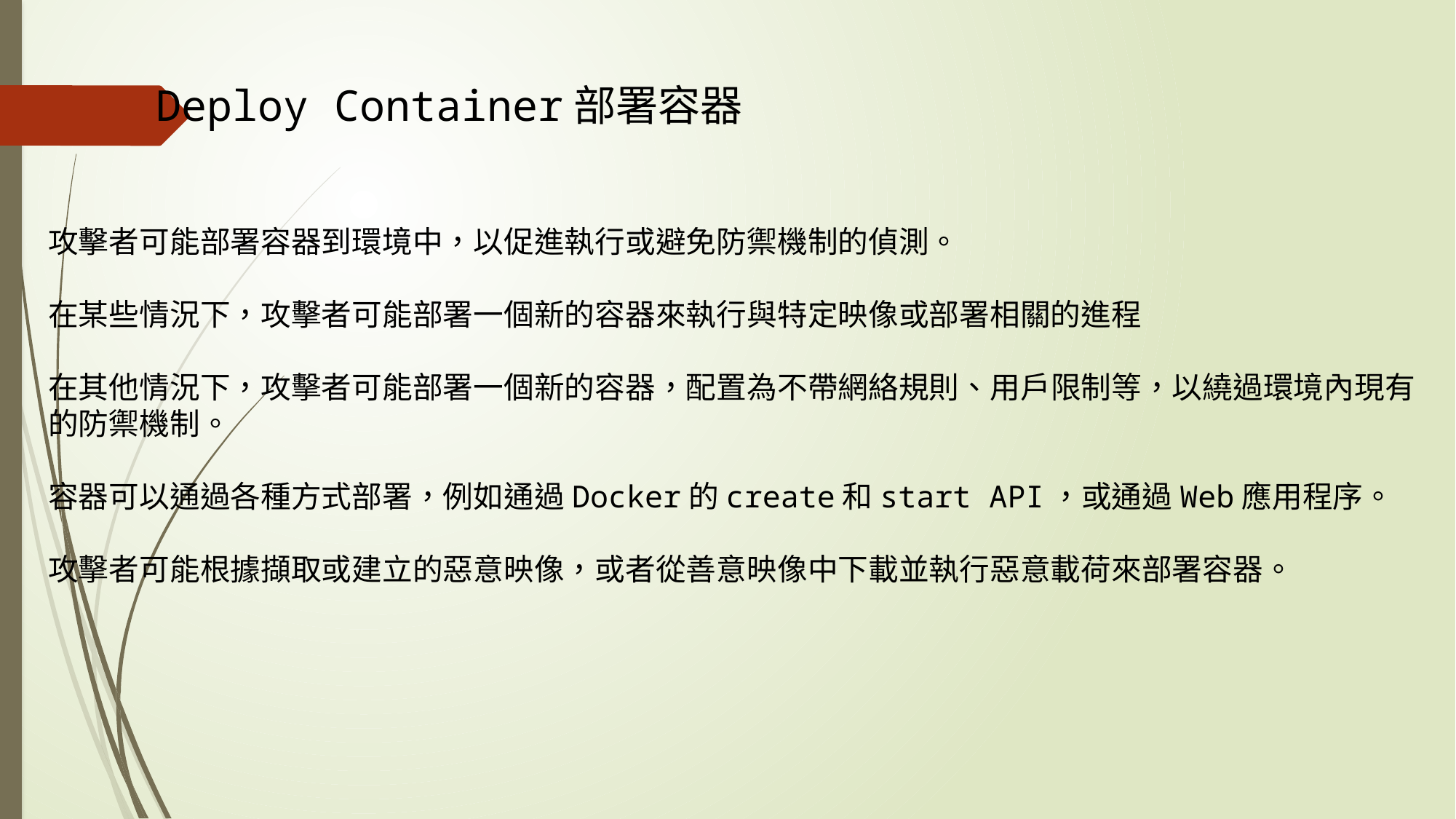

Deploy Container部署容器
攻擊者可能部署容器到環境中，以促進執行或避免防禦機制的偵測。

在某些情況下，攻擊者可能部署一個新的容器來執行與特定映像或部署相關的進程

在其他情況下，攻擊者可能部署一個新的容器，配置為不帶網絡規則、用戶限制等，以繞過環境內現有的防禦機制。

容器可以通過各種方式部署，例如通過Docker的create和start API，或通過Web應用程序。

攻擊者可能根據擷取或建立的惡意映像，或者從善意映像中下載並執行惡意載荷來部署容器。